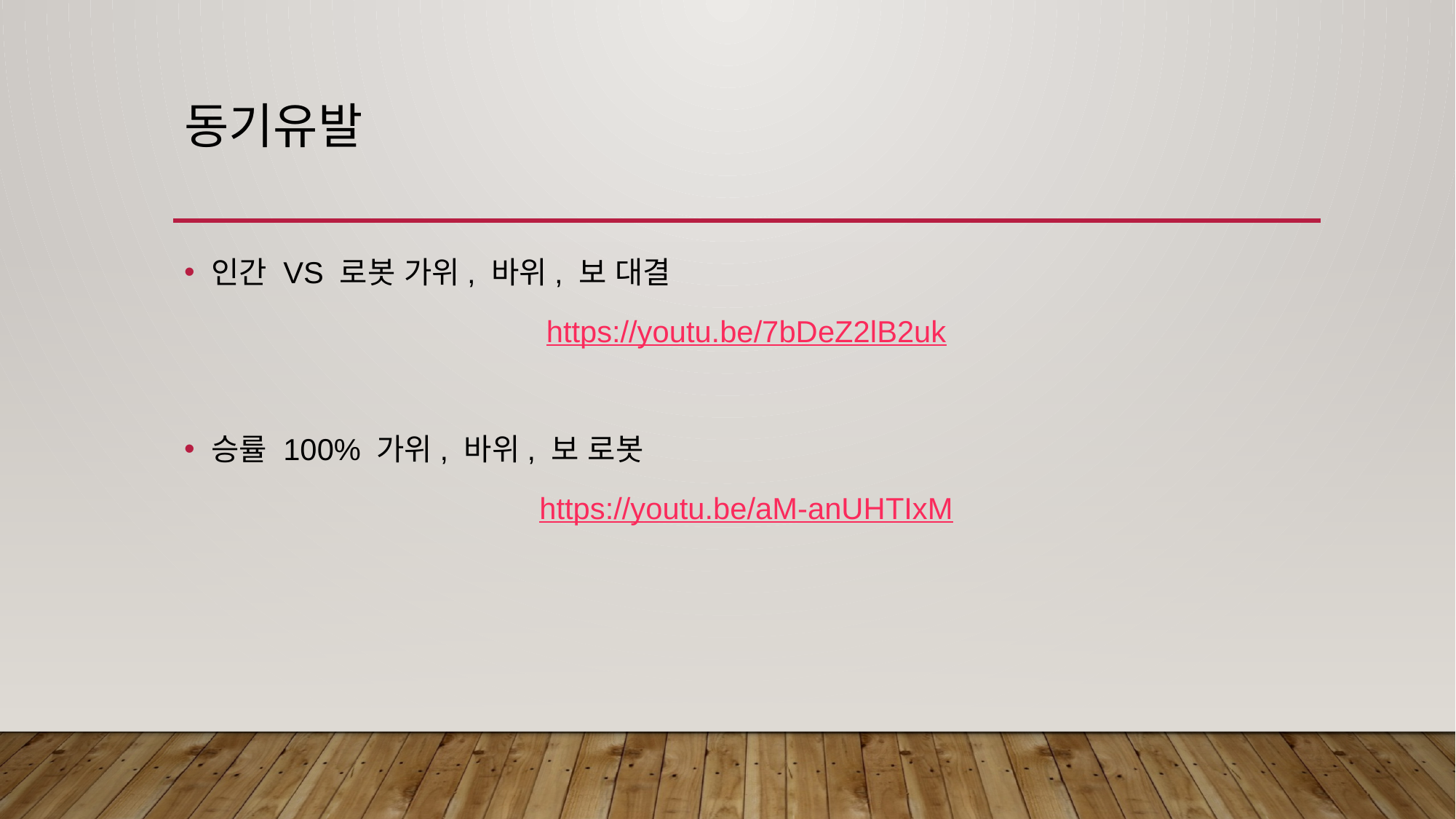

# 동기유발
인간 VS 로봇 가위, 바위, 보 대결
https://youtu.be/7bDeZ2lB2uk

승률 100% 가위, 바위, 보 로봇
https://youtu.be/aM-anUHTIxM